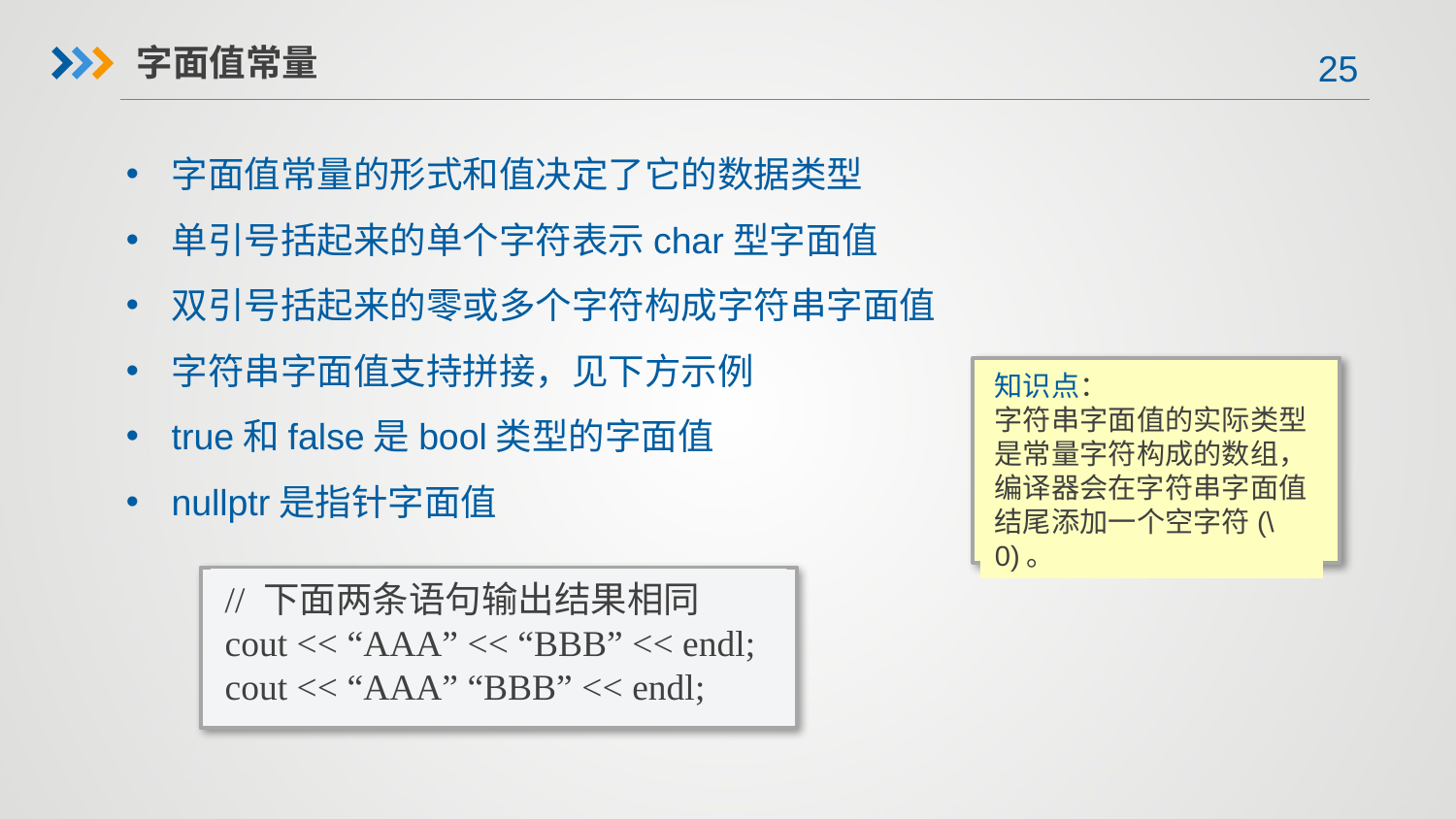

字面值常量
字面值常量的形式和值决定了它的数据类型
单引号括起来的单个字符表示char型字面值
双引号括起来的零或多个字符构成字符串字面值
字符串字面值支持拼接，见下方示例
true和false是bool类型的字面值
nullptr是指针字面值

知识点：
字符串字面值的实际类型是常量字符构成的数组，编译器会在字符串字面值结尾添加一个空字符(\0)。

// 下面两条语句输出结果相同
cout << “AAA” << “BBB” << endl;
cout << “AAA” “BBB” << endl;